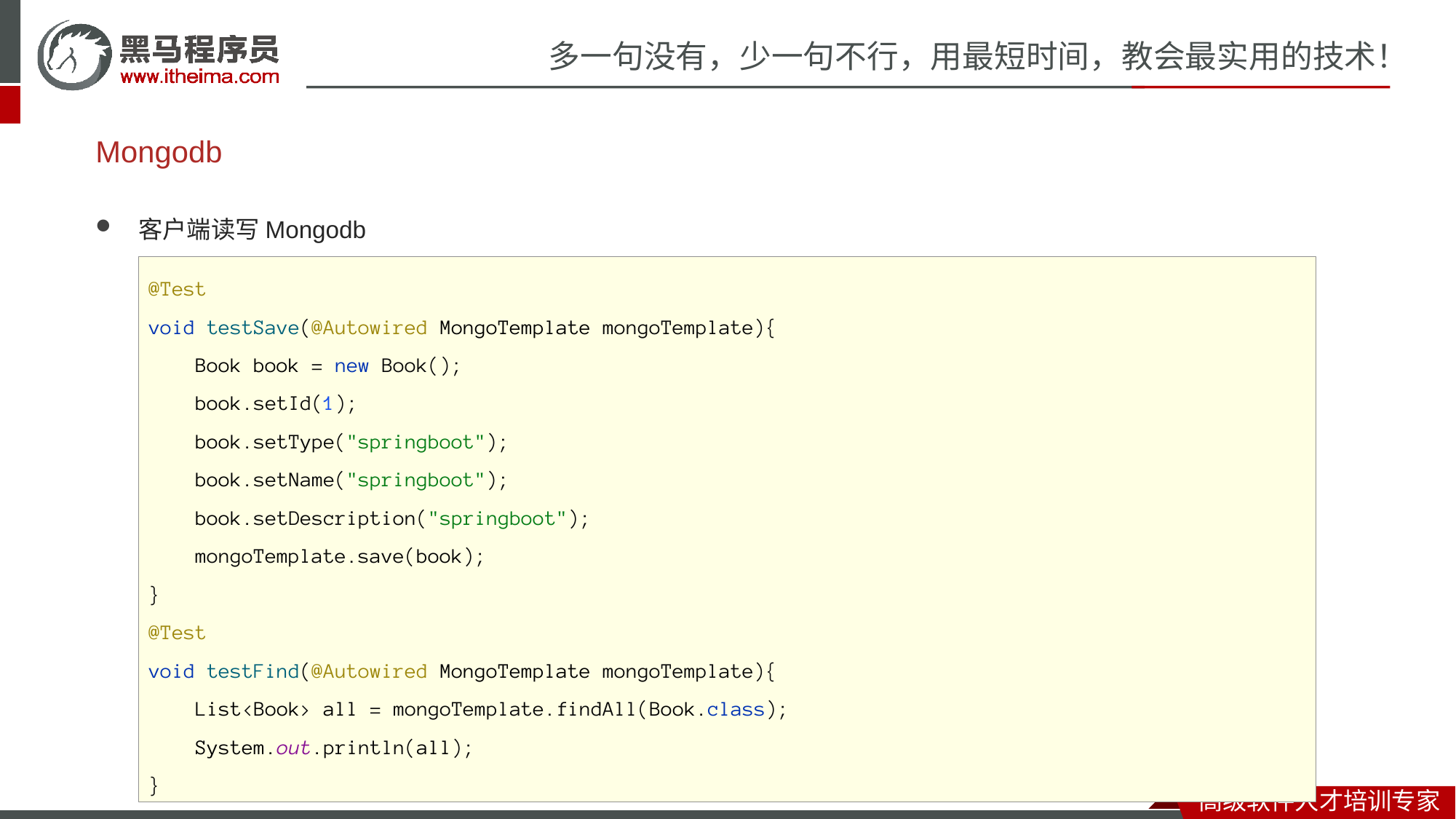

# Mongodb
客户端读写Mongodb

@Test
void testSave(@Autowired MongoTemplate mongoTemplate){
    Book book = new Book();
    book.setId(1);
    book.setType("springboot");
    book.setName("springboot");
    book.setDescription("springboot");
    mongoTemplate.save(book);
}
@Test
void testFind(@Autowired MongoTemplate mongoTemplate){
    List<Book> all = mongoTemplate.findAll(Book.class);
    System.out.println(all);
}